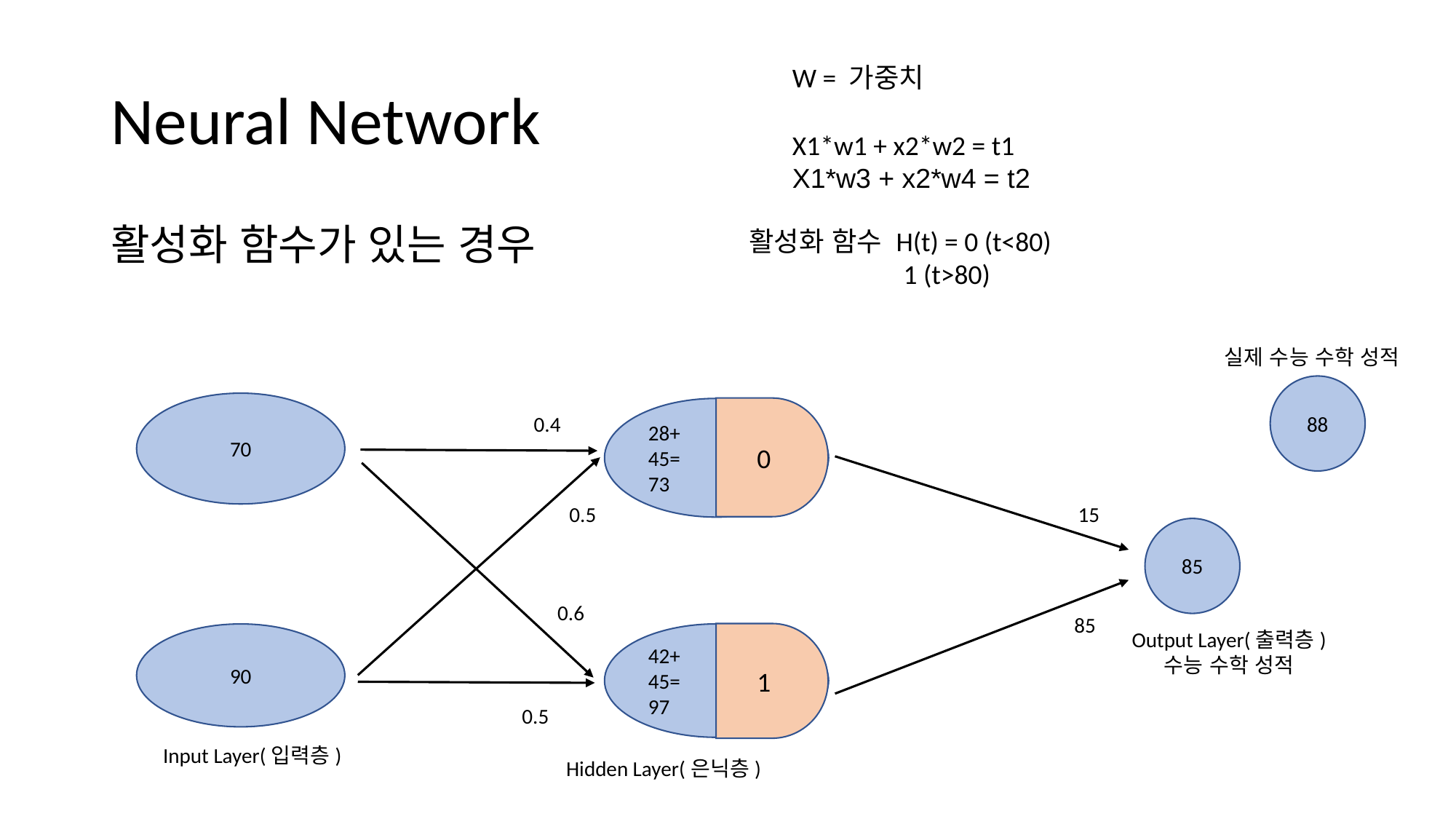

# Neural Network
W = 가중치
X1*w1 + x2*w2 = t1
X1*w3 + x2*w4 = t2
활성화 함수가 있는 경우
활성화 함수 H(t) = 0 (t<80)
                         1 (t>80)
실제 수능 수학 성적
88
70
0
28+
45=
73
0.4
0.5
15
85
0.6
85
Output Layer(출력층)
수능 수학 성적
1
42+
45=
97
90
0.5
Input Layer(입력층)
Hidden Layer(은닉층)